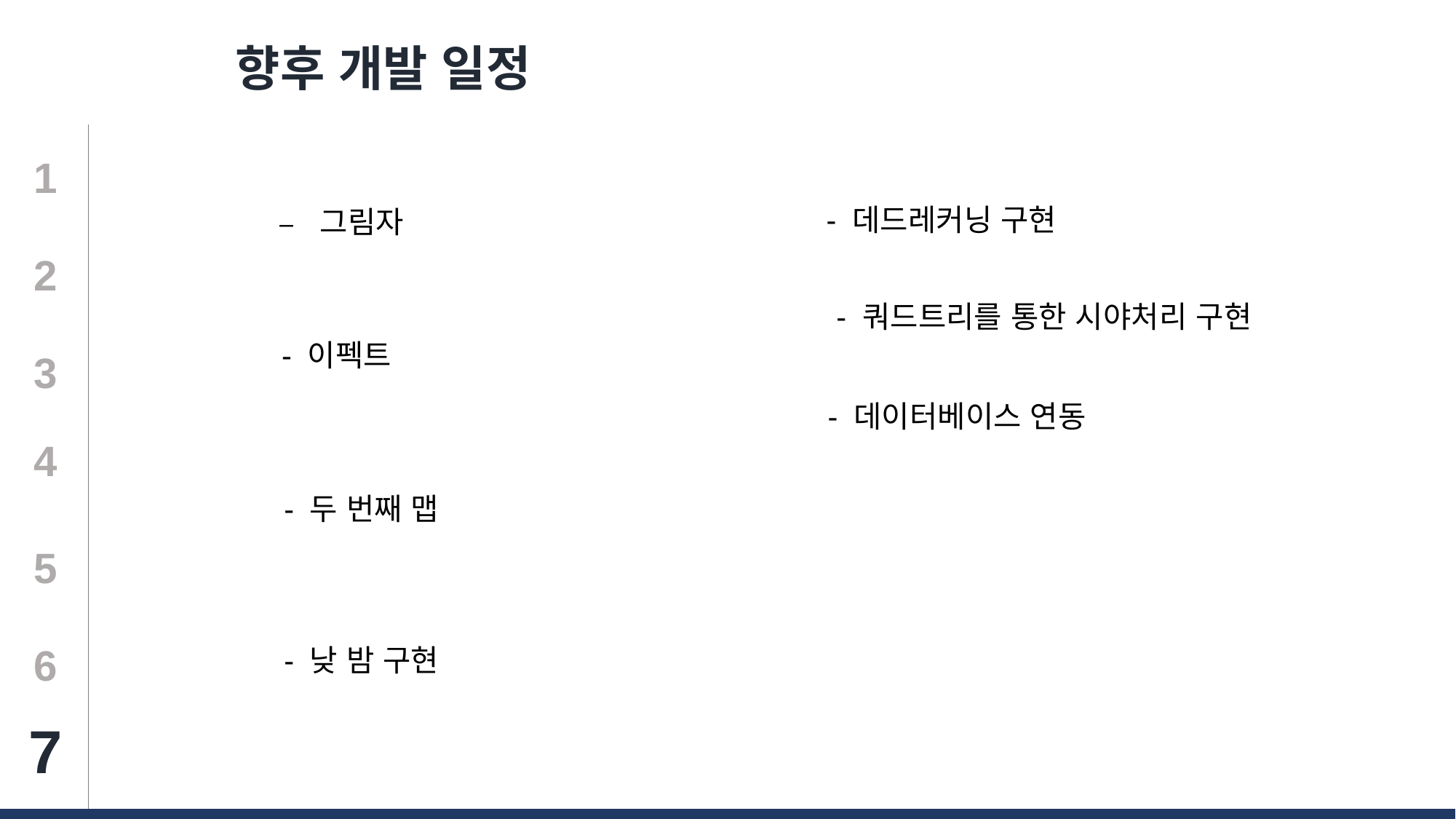

향후 개발 일정
1
- 데드레커닝 구현
- 그림자
2
- 쿼드트리를 통한 시야처리 구현

- 이펙트
3
- 데이터베이스 연동

- 두 번째 맵
4

- 낮 밤 구현
5
6
7